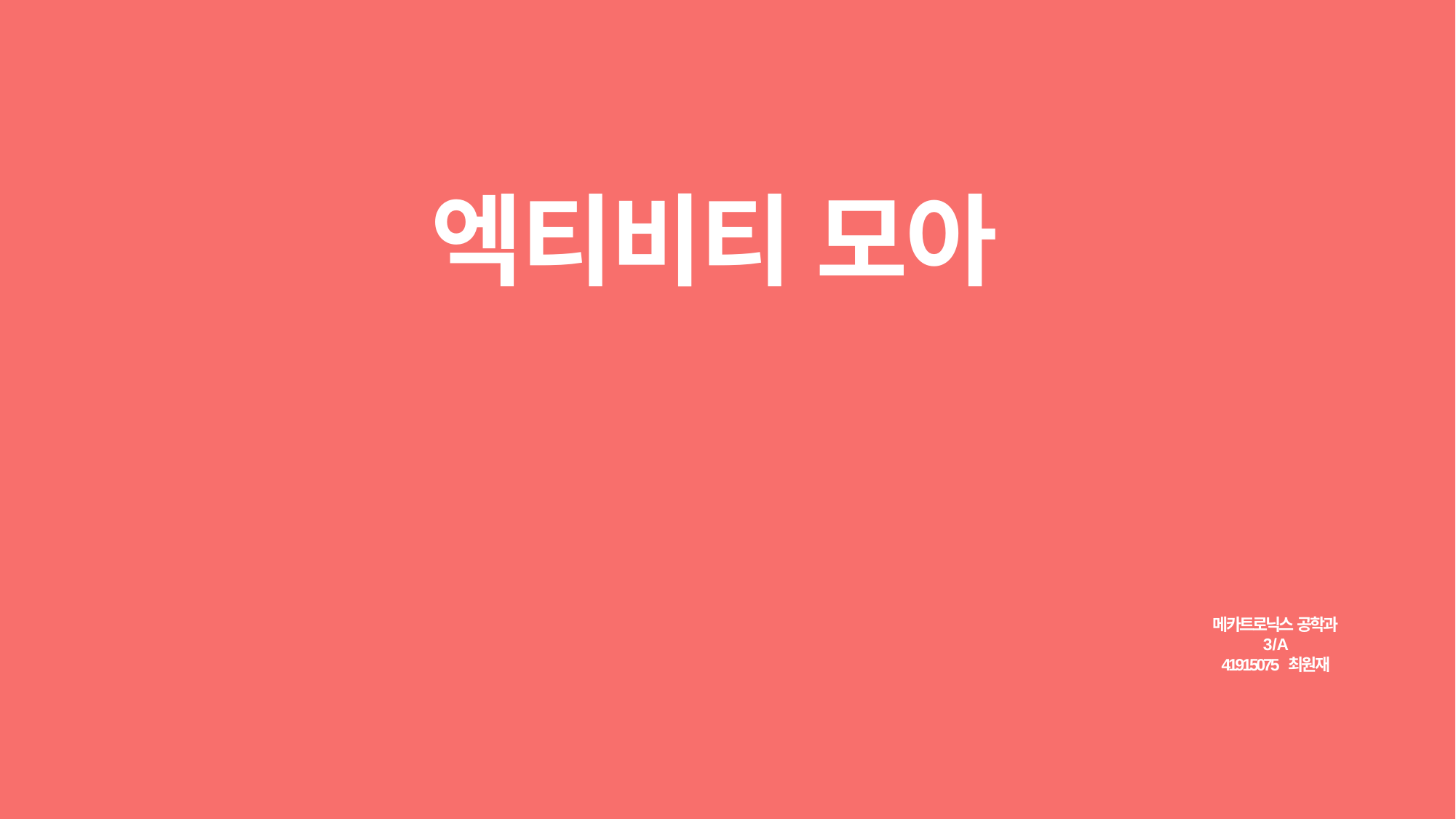

엑티비티 모아
메카트로닉스  공학과
3 / A
41915075  최원재